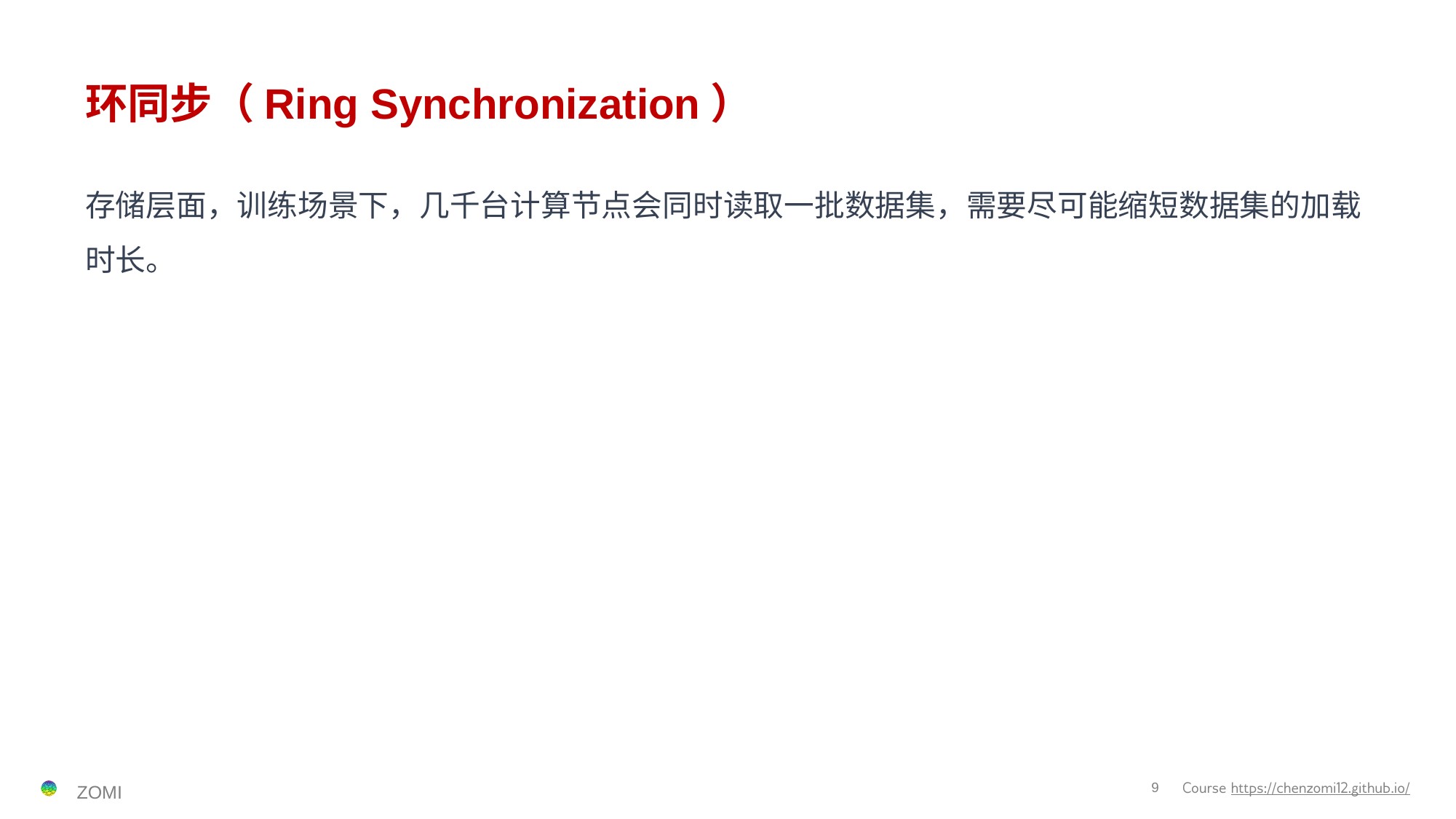

# 环同步（Ring Synchronization）
存储层面，训练场景下，几千台计算节点会同时读取一批数据集，需要尽可能缩短数据集的加载时长。